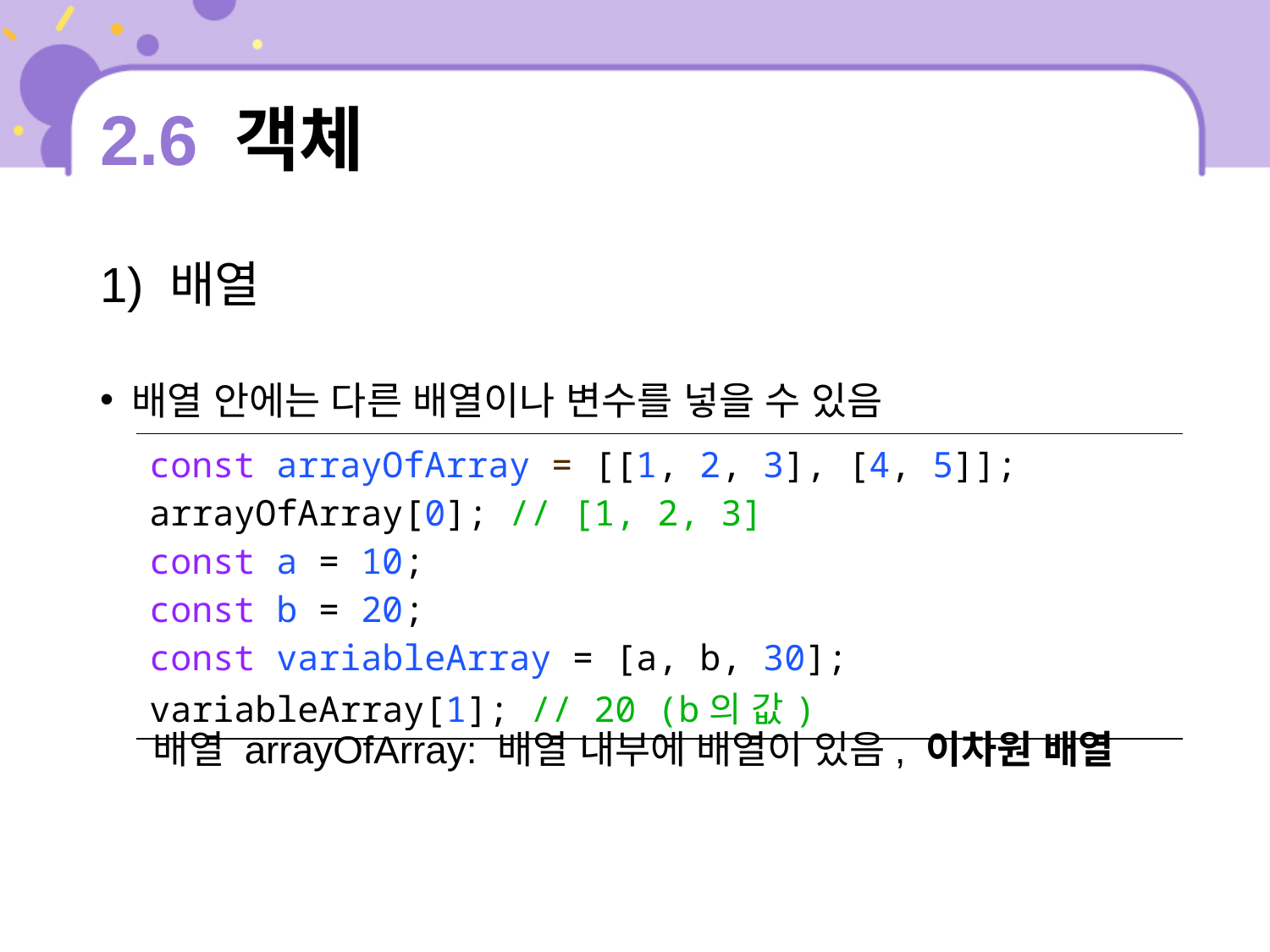

# 2.6 객체
1) 배열
배열 안에는 다른 배열이나 변수를 넣을 수 있음
  배열 arrayOfArray: 배열 내부에 배열이 있음, 이차원 배열

| const arrayOfArray = [[1, 2, 3], [4, 5]]; arrayOfArray[0]; // [1, 2, 3] const a = 10; const b = 20; const variableArray = [a, b, 30]; variableArray[1]; // 20 (b의 값) |
| --- |